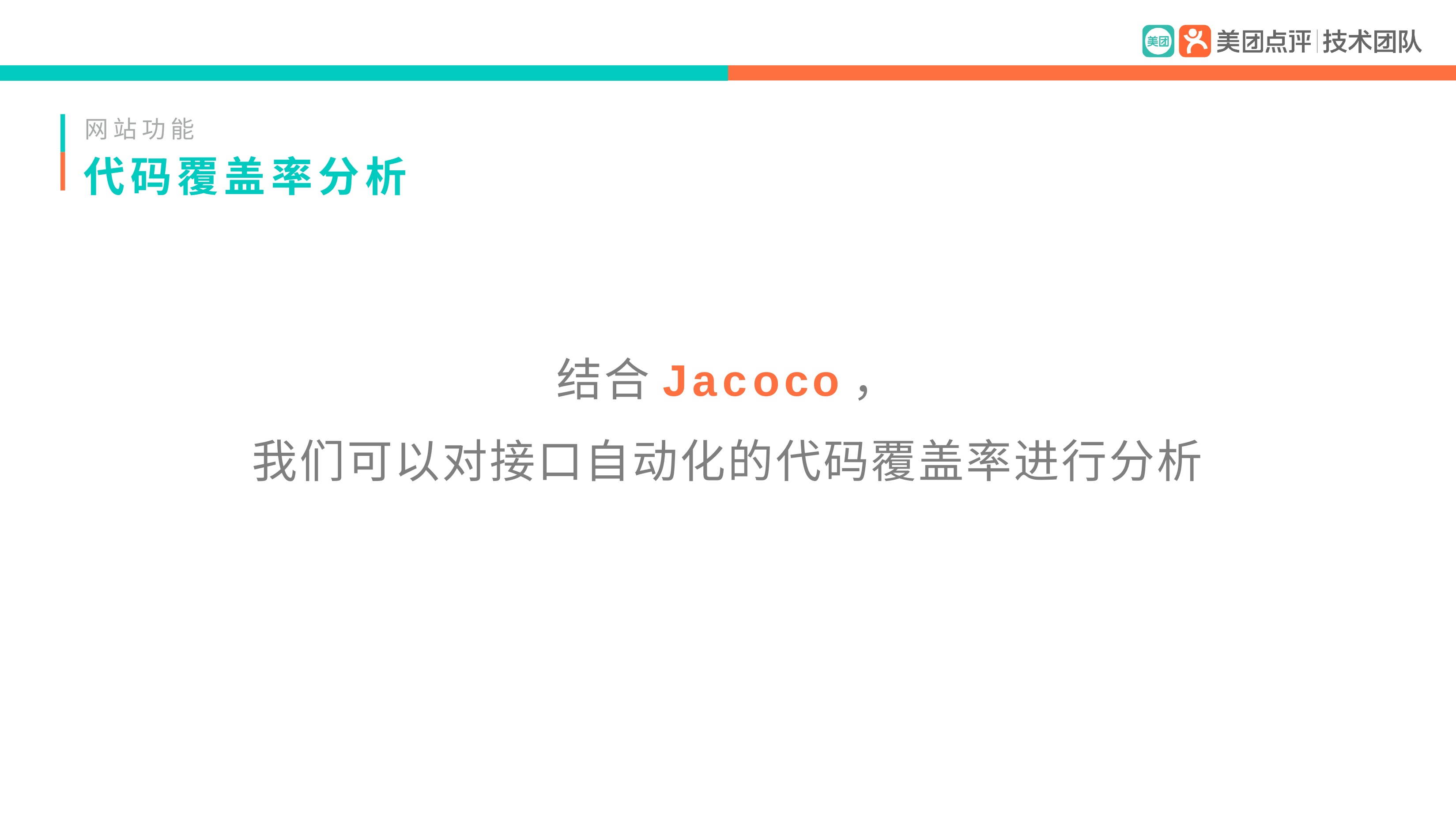

网站功能
# 代码覆盖率分析

结合Jacoco，
我们可以对接口自动化的代码覆盖率进行分析